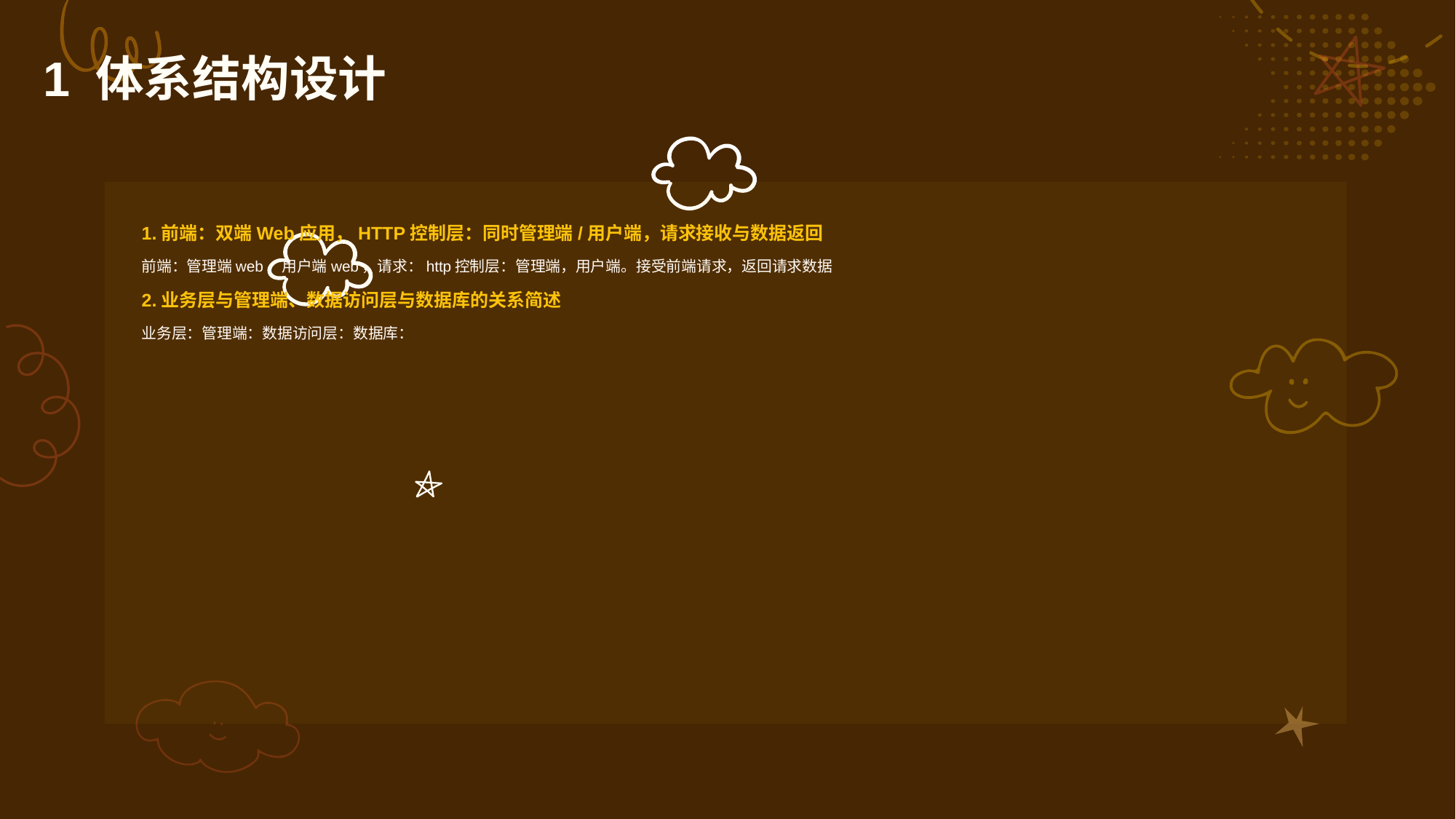

1 体系结构设计

1.前端：双端Web应用，HTTP控制层：同时管理端/用户端，请求接收与数据返回
前端：管理端web，用户端web，请求：http控制层：管理端，用户端。接受前端请求，返回请求数据
2.业务层与管理端、数据访问层与数据库的关系简述
业务层：管理端：数据访问层：数据库：